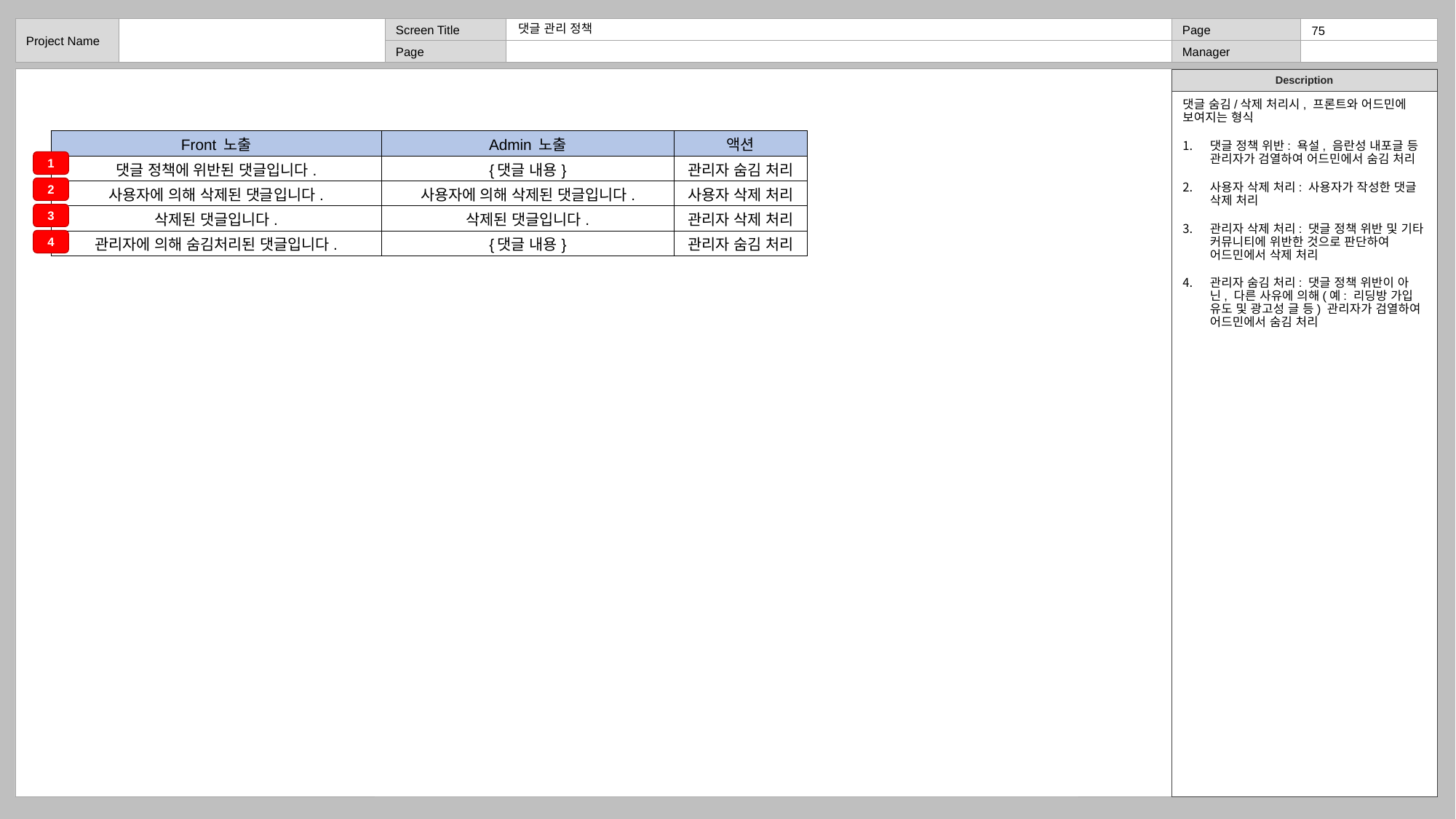

댓글 관리 정책

댓글 숨김/삭제 처리시, 프론트와 어드민에 보여지는 형식
댓글 정책 위반: 욕설, 음란성 내포글 등 관리자가 검열하여 어드민에서 숨김 처리
사용자 삭제 처리: 사용자가 작성한 댓글 삭제 처리
관리자 삭제 처리: 댓글 정책 위반 및 기타 커뮤니티에 위반한 것으로 판단하여 어드민에서 삭제 처리
관리자 숨김 처리: 댓글 정책 위반이 아닌, 다른 사유에 의해(예: 리딩방 가입 유도 및 광고성 글 등) 관리자가 검열하여 어드민에서 숨김 처리
| Front 노출 | Admin 노출 | 액션 |
| --- | --- | --- |
| 댓글 정책에 위반된 댓글입니다. | {댓글 내용} | 관리자 숨김 처리 |
| 사용자에 의해 삭제된 댓글입니다. | 사용자에 의해 삭제된 댓글입니다. | 사용자 삭제 처리 |
| 삭제된 댓글입니다. | 삭제된 댓글입니다. | 관리자 삭제 처리 |
| 관리자에 의해 숨김처리된 댓글입니다. | {댓글 내용} | 관리자 숨김 처리 |
1
2
3
4